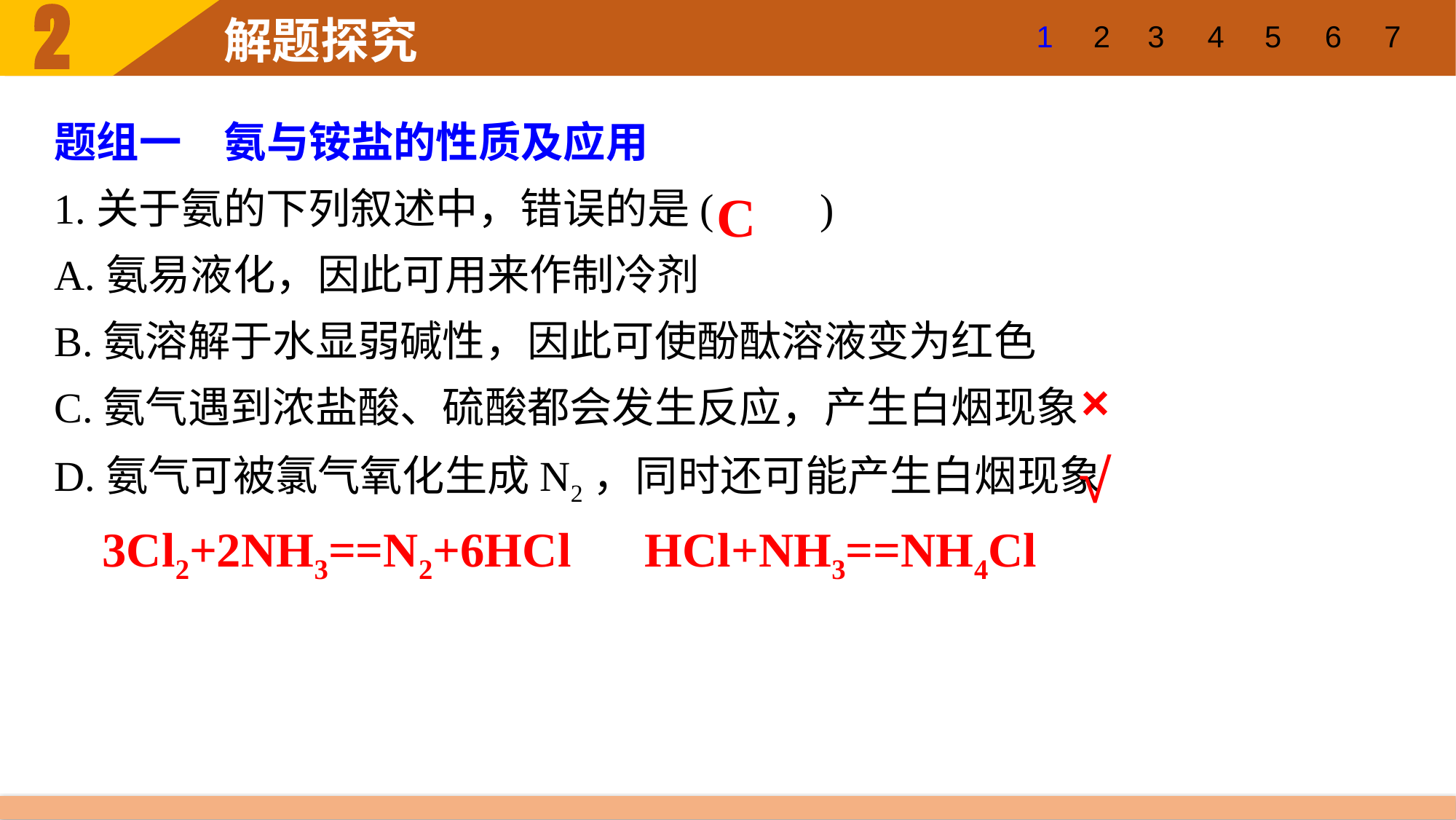

7
1
2
3
4
5
6
题组一　氨与铵盐的性质及应用
1.关于氨的下列叙述中，错误的是(　　)
A.氨易液化，因此可用来作制冷剂
B.氨溶解于水显弱碱性，因此可使酚酞溶液变为红色
C.氨气遇到浓盐酸、硫酸都会发生反应，产生白烟现象
D.氨气可被氯气氧化生成N2，同时还可能产生白烟现象
C
×
√
3Cl2+2NH3==N2+6HCl
HCl+NH3==NH4Cl